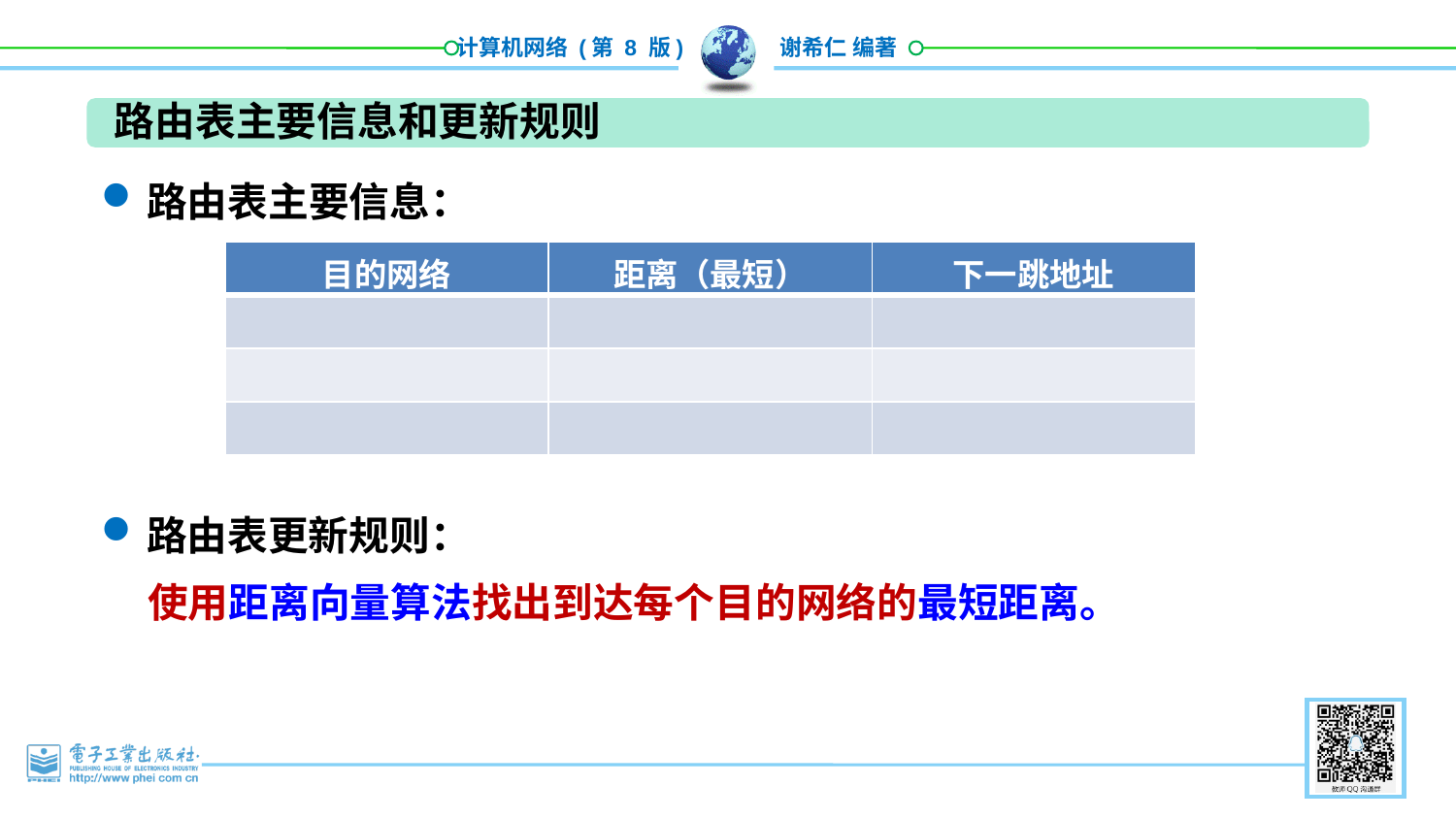

路由表主要信息和更新规则

路由表主要信息：

路由表更新规则：
    使用距离向量算法找出到达每个目的网络的最短距离。
| 目的网络 | 距离（最短） | 下一跳地址 |
| --- | --- | --- |
|  |  |  |
|  |  |  |
|  |  |  |